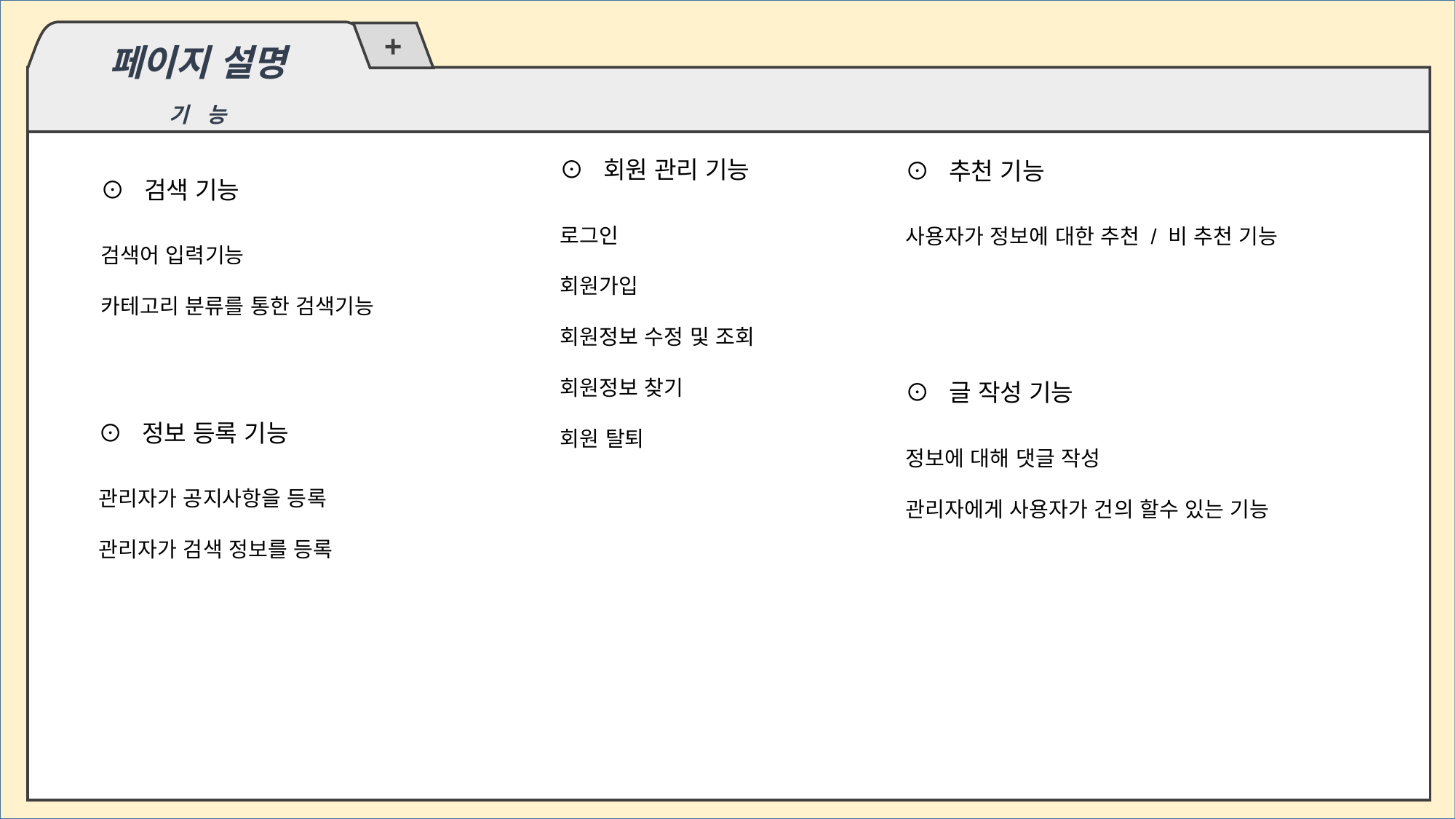

페이지 설명
기   능
⊙  회원 관리 기능
⊙  추천 기능
⊙  검색 기능
로그인

회원가입

회원정보 수정 및 조회

회원정보 찾기

회원 탈퇴
사용자가 정보에 대한 추천 / 비 추천 기능
검색어 입력기능

카테고리 분류를 통한 검색기능
⊙  글 작성 기능
⊙  정보 등록 기능
정보에 대해 댓글 작성

관리자에게 사용자가 건의 할수 있는 기능
관리자가 공지사항을 등록

관리자가 검색 정보를 등록